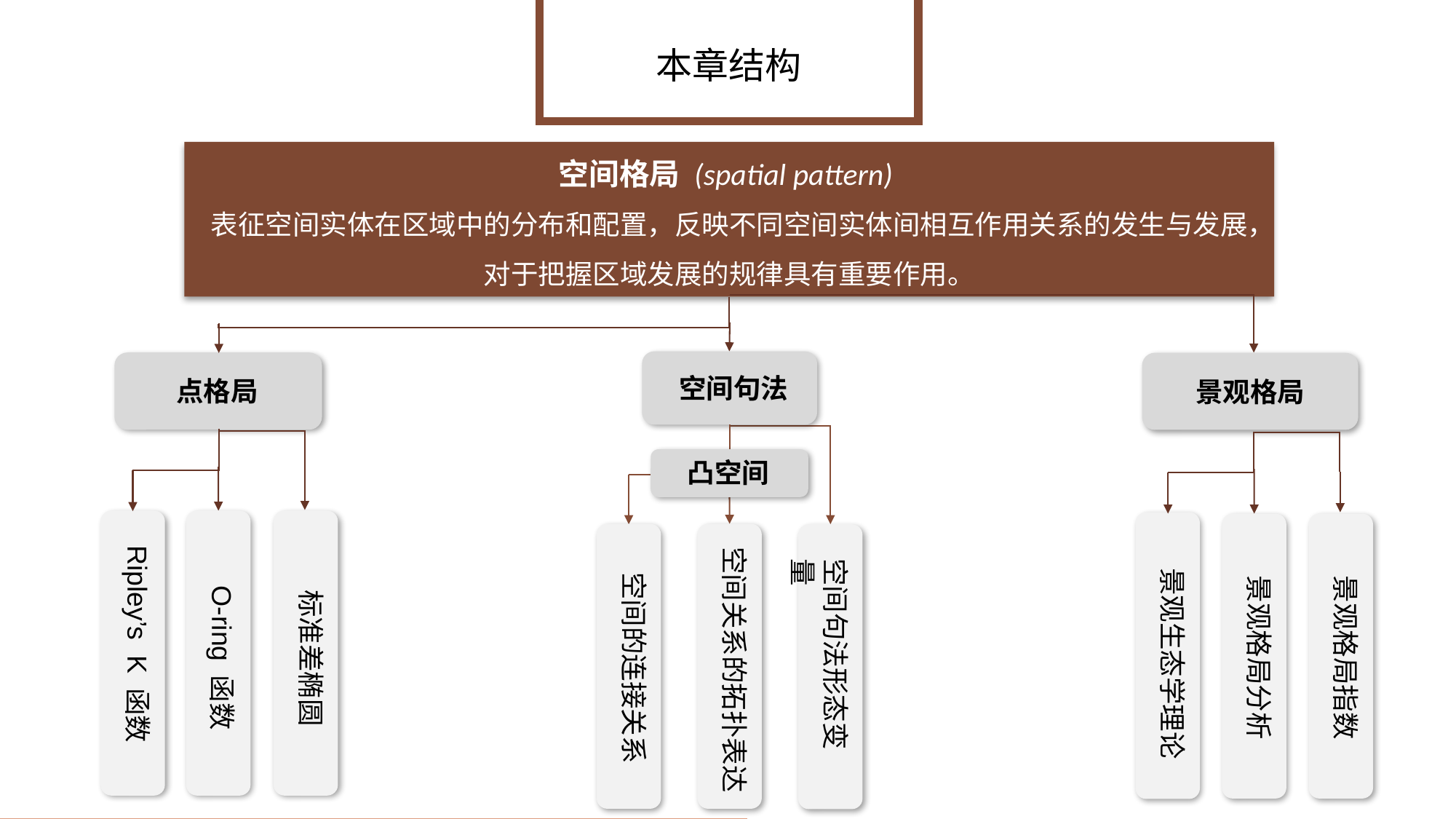

# 本章结构
空间格局 (spatial pattern)
表征空间实体在区域中的分布和配置，反映不同空间实体间相互作用关系的发生与发展，对于把握区域发展的规律具有重要作用。

空间句法
点格局
景观格局

凸空间

Ripley’s  K 函数
空间关系的拓扑表达
空间句法形态变量
景观生态学理论
空间的连接关系
景观格局指数
景观格局分析
O-ring 函数
标准差椭圆